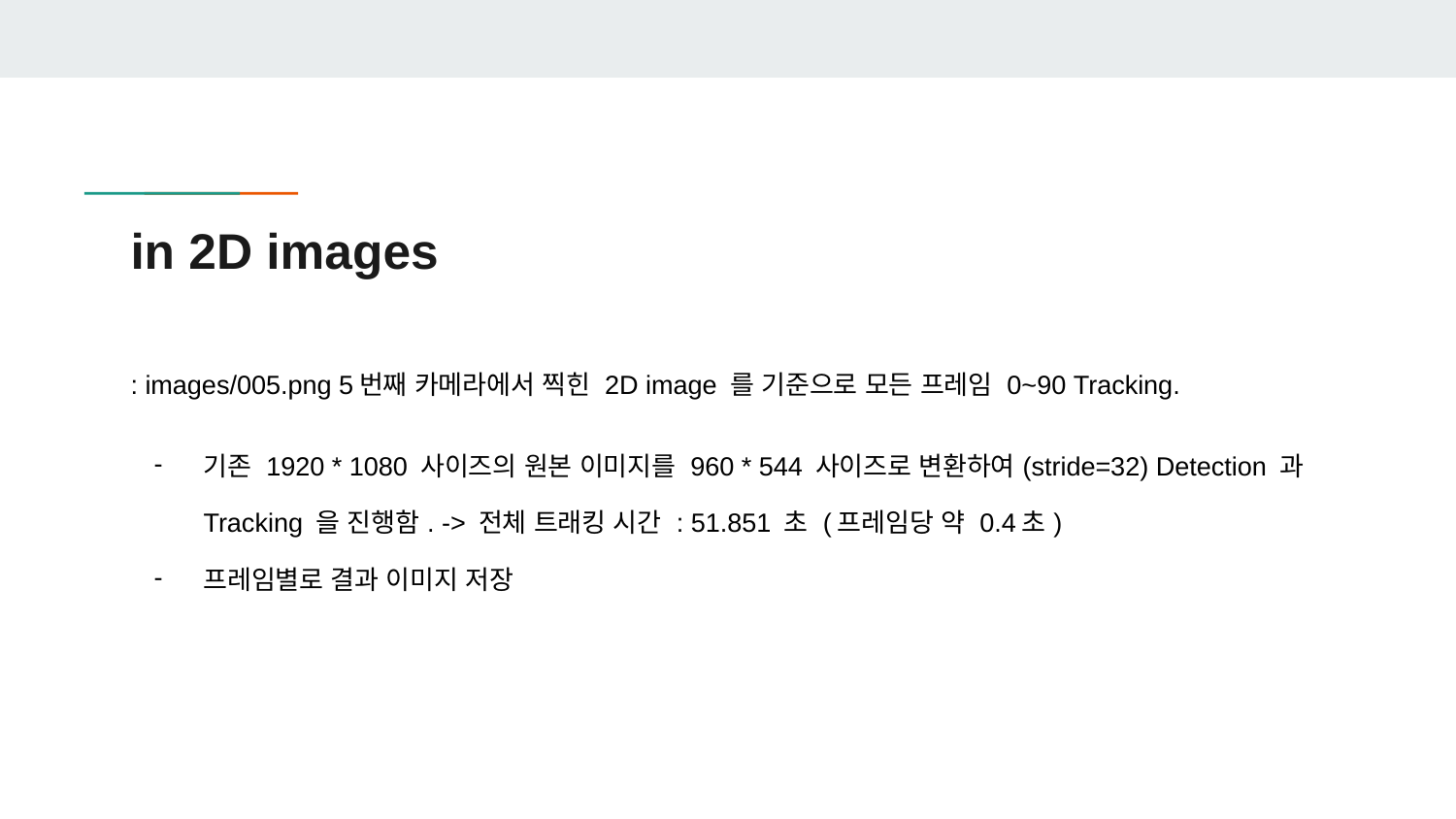

# in 2D images
: images/005.png 5번째 카메라에서 찍힌 2D image 를 기준으로 모든 프레임 0~90 Tracking.
기존 1920 * 1080 사이즈의 원본 이미지를 960 * 544 사이즈로 변환하여(stride=32) Detection 과 Tracking 을 진행함. -> 전체 트래킹 시간 : 51.851 초 (프레임당 약 0.4초)
프레임별로 결과 이미지 저장